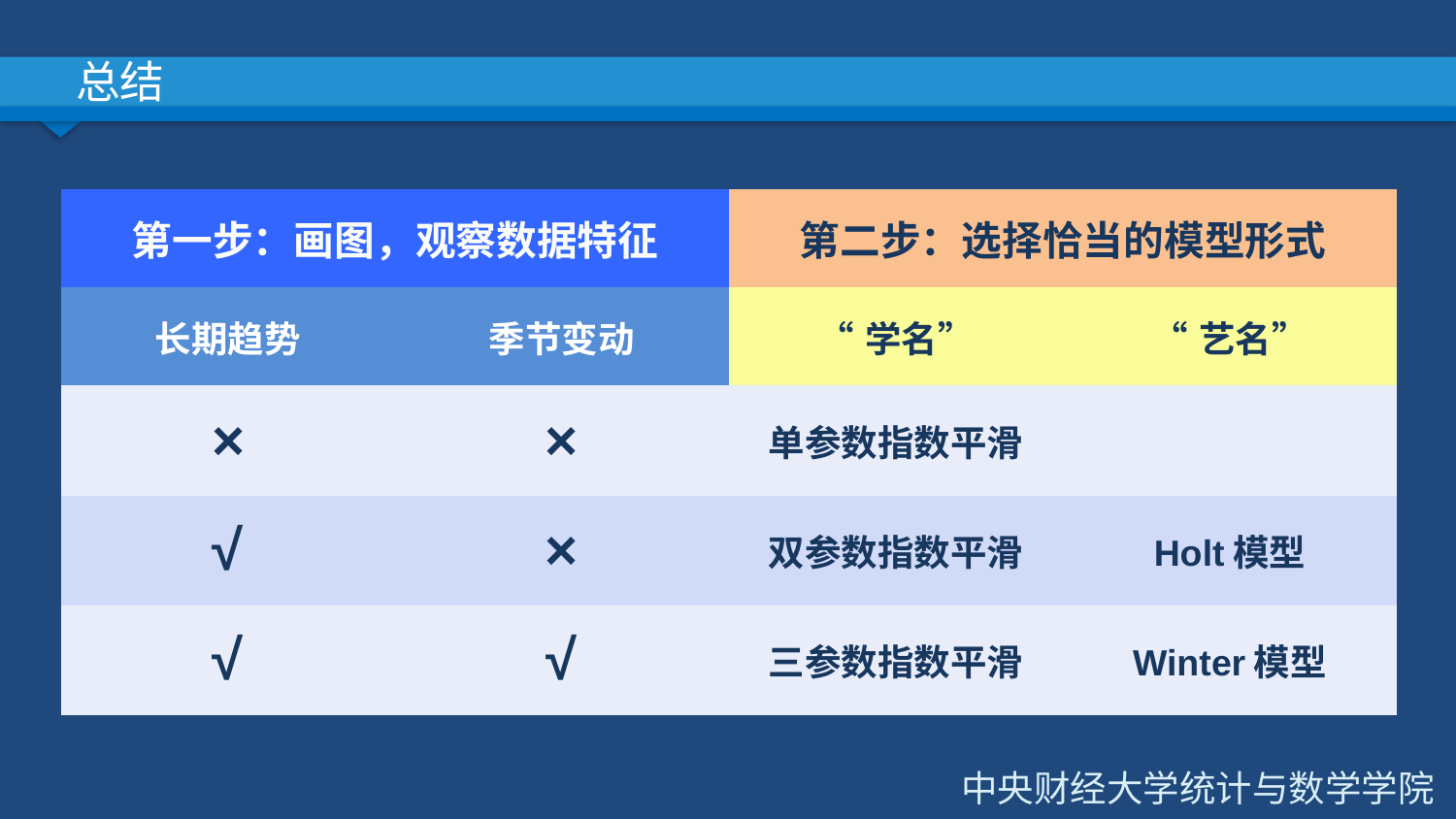

# 总结
| 第一步：画图，观察数据特征 |  |
| --- | --- |
| 长期趋势 | 季节变动 |
| × | × |
| √ | × |
| √ | √ |
| 第二步：选择恰当的模型形式 |  |
| --- | --- |
| “学名” | “艺名” |
| 单参数指数平滑 |  |
| 双参数指数平滑 | Holt模型 |
| 三参数指数平滑 | Winter模型 |